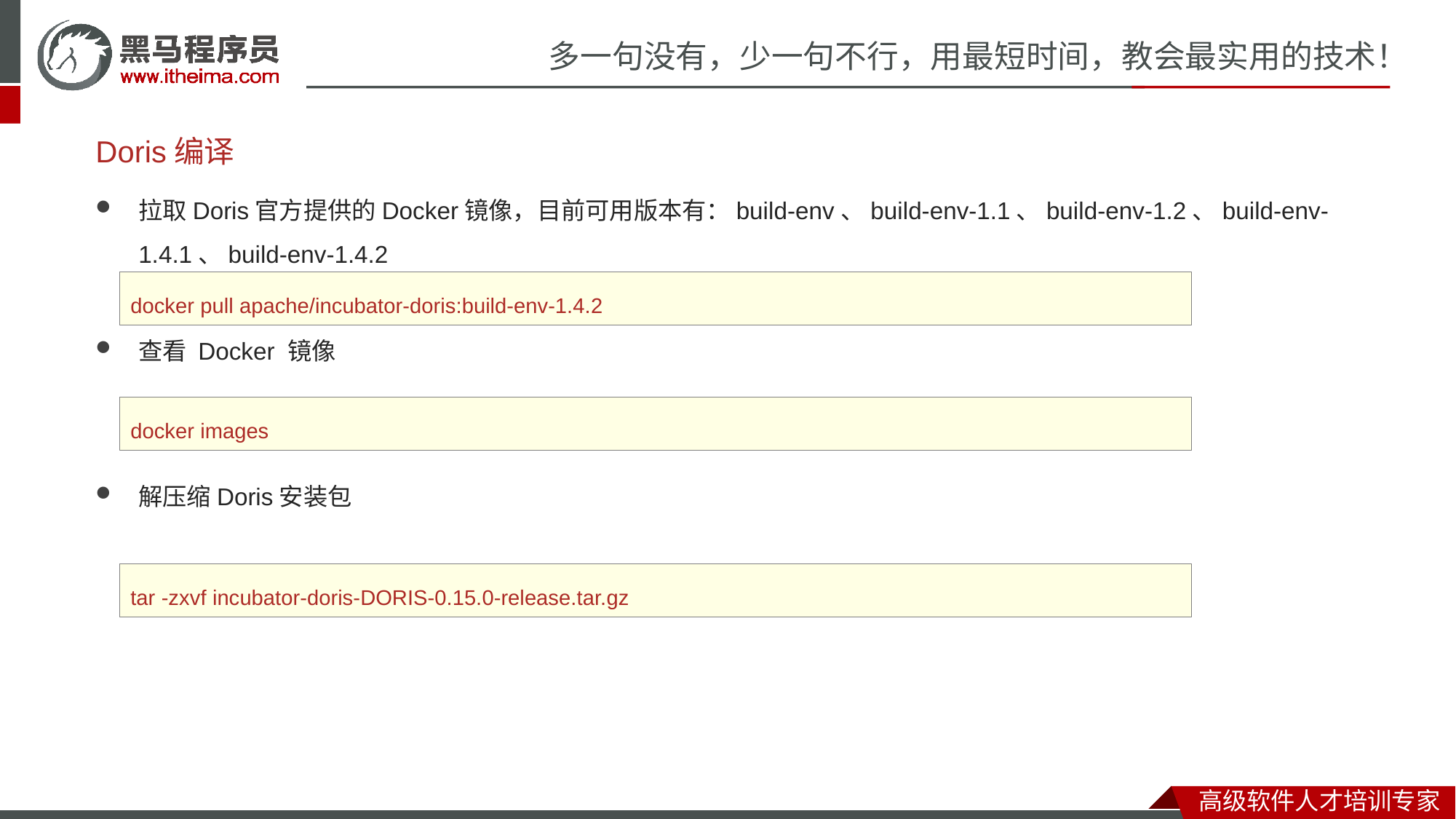

# Doris编译
拉取Doris官方提供的Docker镜像，目前可用版本有：build-env、build-env-1.1、build-env-1.2、build-env-1.4.1、build-env-1.4.2

查看 Docker 镜像

解压缩Doris安装包

docker pull apache/incubator-doris:build-env-1.4.2
docker images
tar -zxvf incubator-doris-DORIS-0.15.0-release.tar.gz